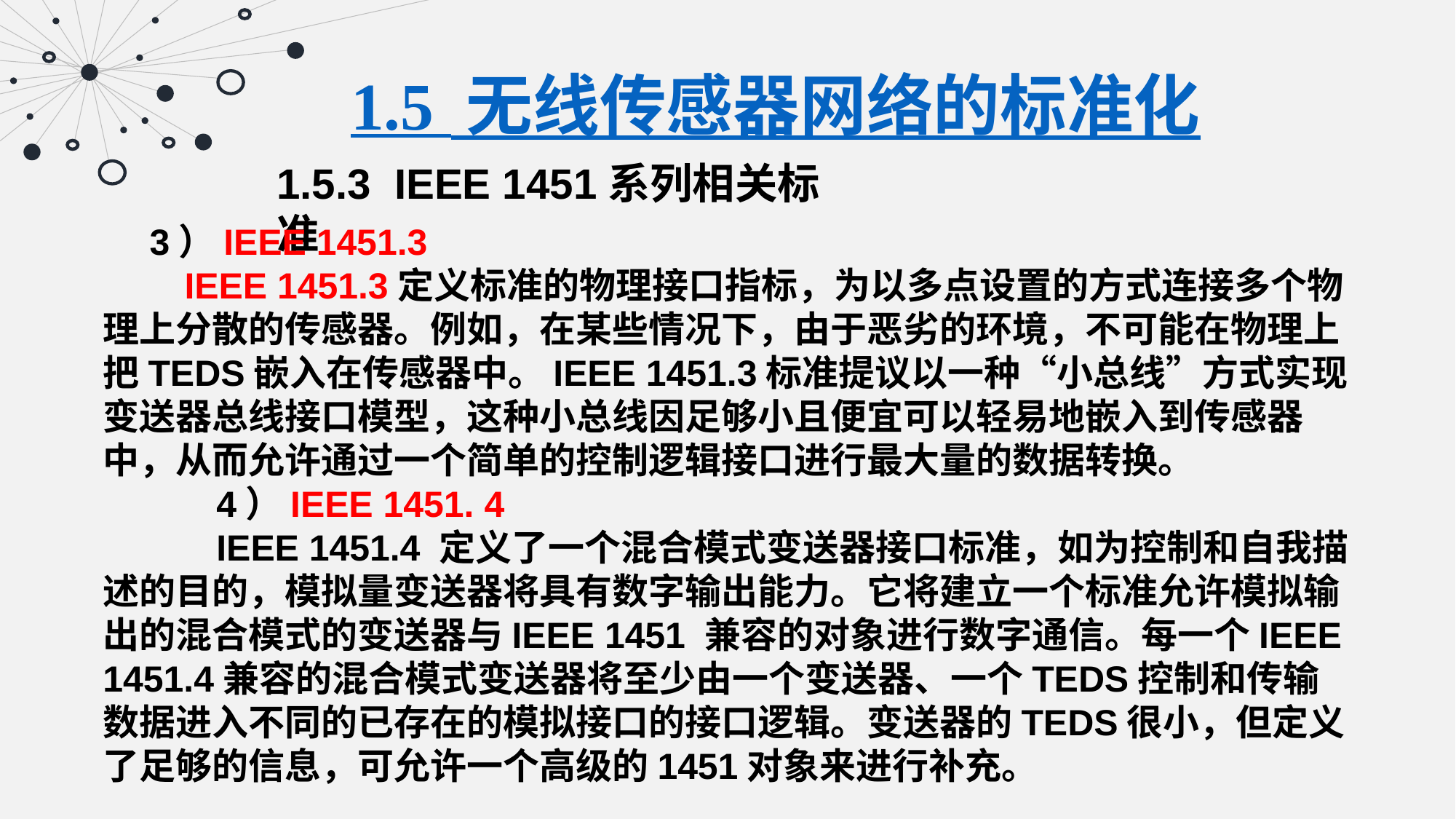

1.5  无线传感器网络的标准化
1.5.3  IEEE 1451系列相关标准
     3）IEEE 1451.3        IEEE 1451.3定义标准的物理接口指标，为以多点设置的方式连接多个物理上分散的传感器。例如，在某些情况下，由于恶劣的环境，不可能在物理上把TEDS嵌入在传感器中。IEEE 1451.3标准提议以一种“小总线”方式实现变送器总线接口模型，这种小总线因足够小且便宜可以轻易地嵌入到传感器中，从而允许通过一个简单的控制逻辑接口进行最大量的数据转换。        4）IEEE 1451. 4
        IEEE 1451.4 定义了一个混合模式变送器接口标准，如为控制和自我描述的目的，模拟量变送器将具有数字输出能力。它将建立一个标准允许模拟输出的混合模式的变送器与IEEE 1451 兼容的对象进行数字通信。每一个IEEE 1451.4兼容的混合模式变送器将至少由一个变送器、一个TEDS控制和传输数据进入不同的已存在的模拟接口的接口逻辑。变送器的TEDS很小，但定义了足够的信息，可允许一个高级的1451对象来进行补充。